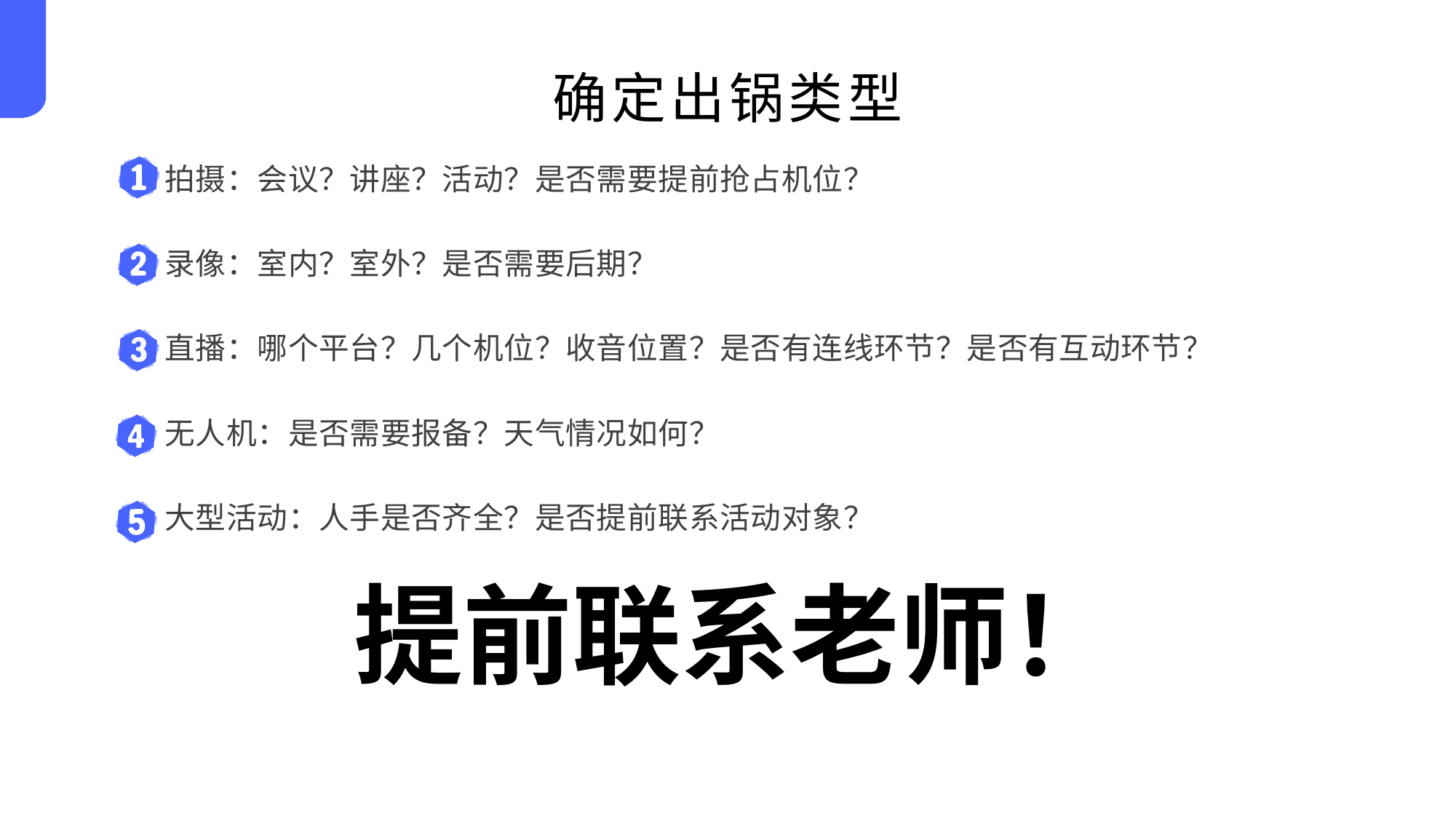

确定出锅类型
拍摄：会议？讲座？活动？是否需要提前抢占机位？
录像：室内？室外？是否需要后期？
直播：哪个平台？几个机位？收音位置？是否有连线环节？是否有互动环节？
无人机：是否需要报备？天气情况如何？
大型活动：人手是否齐全？是否提前联系活动对象？

提前联系老师！